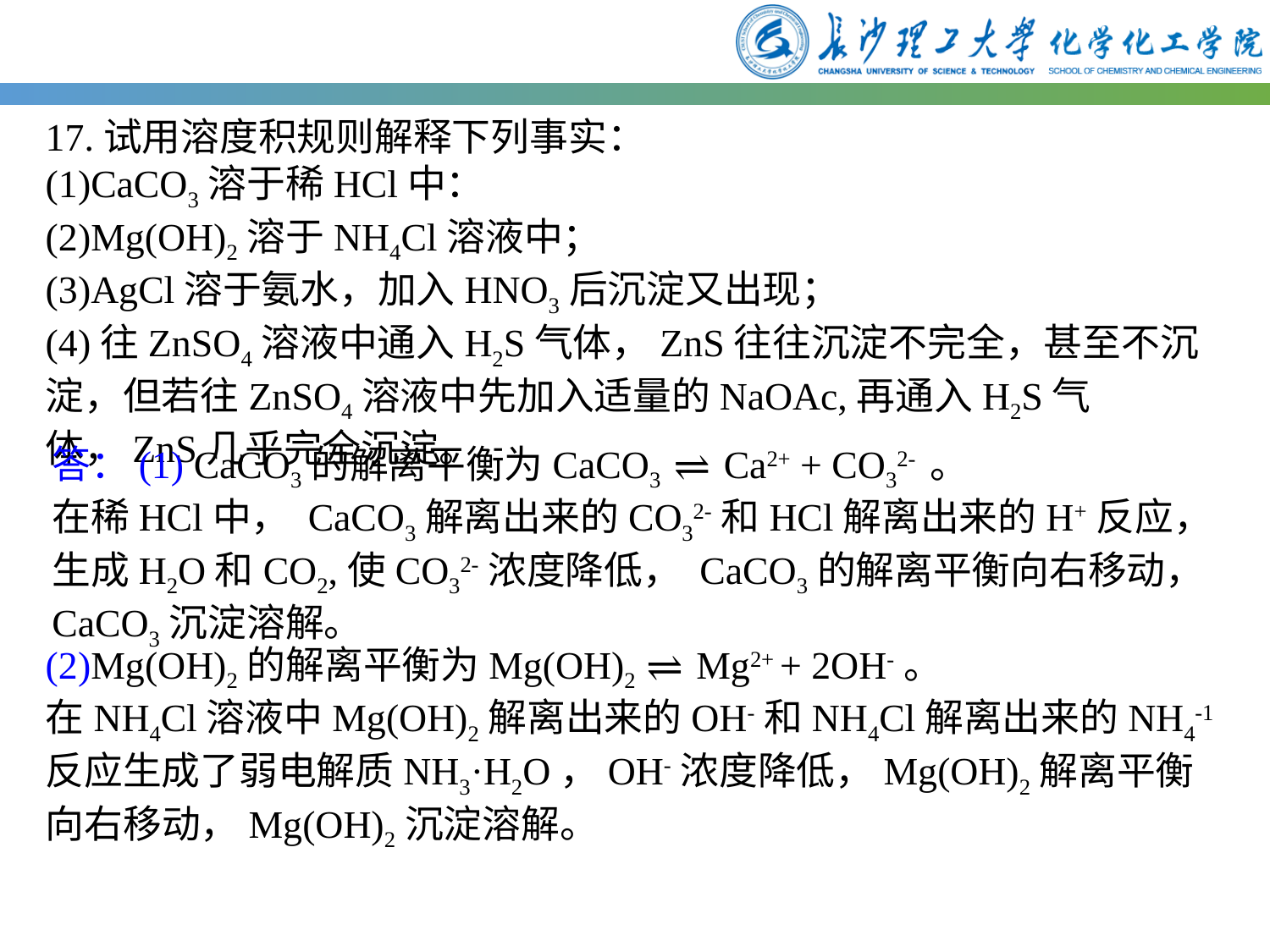

17.试用溶度积规则解释下列事实：
(1)CaCO3溶于稀HCl中：
(2)Mg(OH)2溶于NH4Cl溶液中；
(3)AgCl溶于氨水，加入HNO3后沉淀又出现；
(4)往ZnSO4溶液中通入H2S气体，ZnS往往沉淀不完全，甚至不沉淀，但若往ZnSO4溶液中先加入适量的NaOAc,再通入H2S气体，ZnS几乎完全沉淀。
答：(1) CaCO3的解离平衡为CaCO3 ⇌ Ca2+ + CO32- 。
在稀HCl中， CaCO3解离出来的CO32-和HCl解离出来的H+反应，生成H2O和CO2,使CO32-浓度降低， CaCO3的解离平衡向右移动， CaCO3沉淀溶解。
(2)Mg(OH)2的解离平衡为Mg(OH)2 ⇌ Mg2+ + 2OH-。
在NH4Cl溶液中Mg(OH)2解离出来的OH-和NH4Cl解离出来的NH4-1反应生成了弱电解质NH3·H2O，OH-浓度降低，Mg(OH)2解离平衡向右移动，Mg(OH)2沉淀溶解。

20